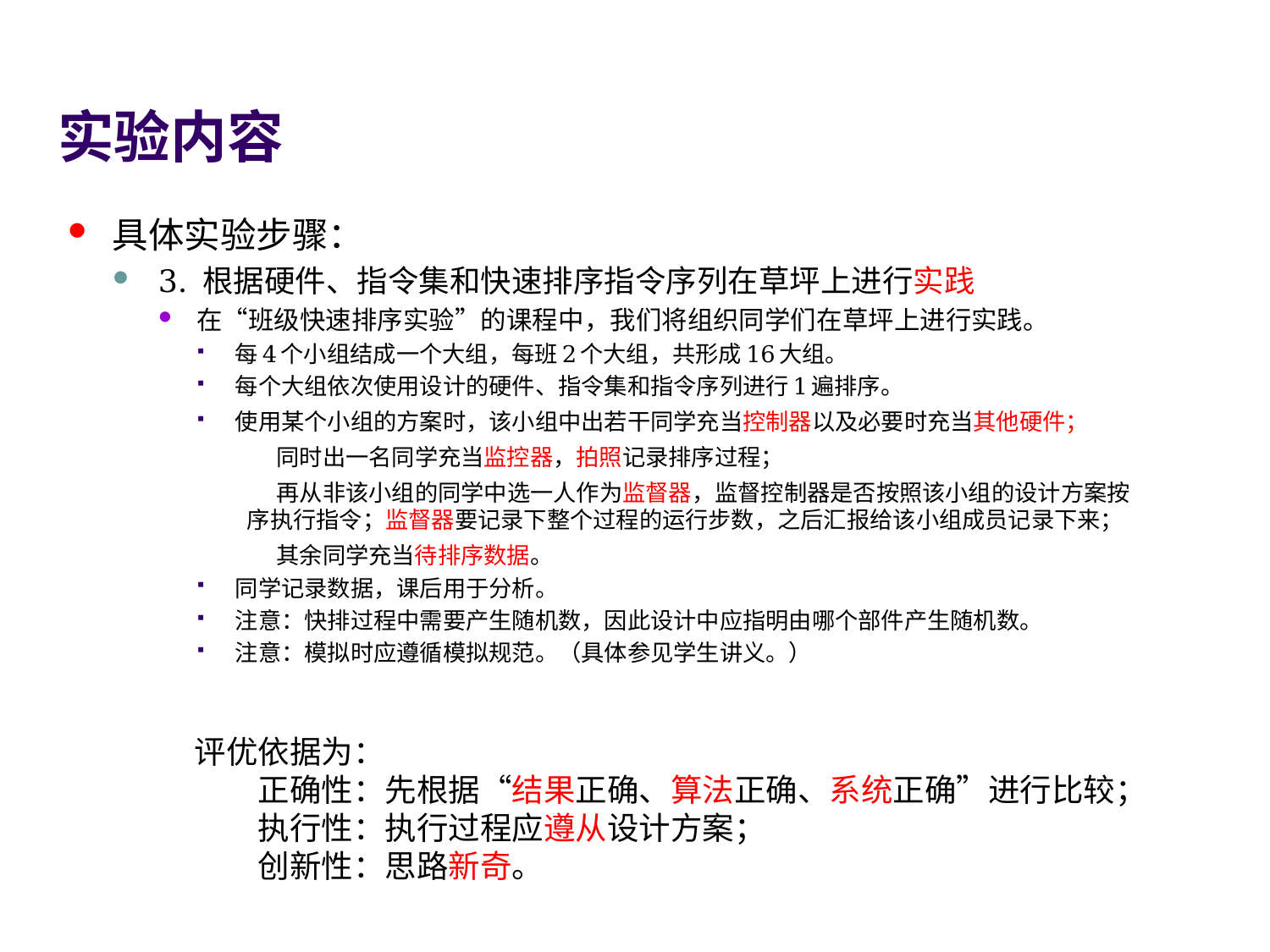

# 实验内容
具体实验步骤：
3. 根据硬件、指令集和快速排序指令序列在草坪上进行实践
在“班级快速排序实验”的课程中，我们将组织同学们在草坪上进行实践。
每4个小组结成一个大组，每班2个大组，共形成16大组。
每个大组依次使用设计的硬件、指令集和指令序列进行1遍排序。
使用某个小组的方案时，该小组中出若干同学充当控制器以及必要时充当其他硬件；
     同时出一名同学充当监控器，拍照记录排序过程；
     再从非该小组的同学中选一人作为监督器，监督控制器是否按照该小组的设计方案按序执行指令；监督器要记录下整个过程的运行步数，之后汇报给该小组成员记录下来；
     其余同学充当待排序数据。
同学记录数据，课后用于分析。
注意：快排过程中需要产生随机数，因此设计中应指明由哪个部件产生随机数。
注意：模拟时应遵循模拟规范。（具体参见学生讲义。）
评优依据为：
正确性：先根据“结果正确、算法正确、系统正确”进行比较；
执行性：执行过程应遵从设计方案；
创新性：思路新奇。
35